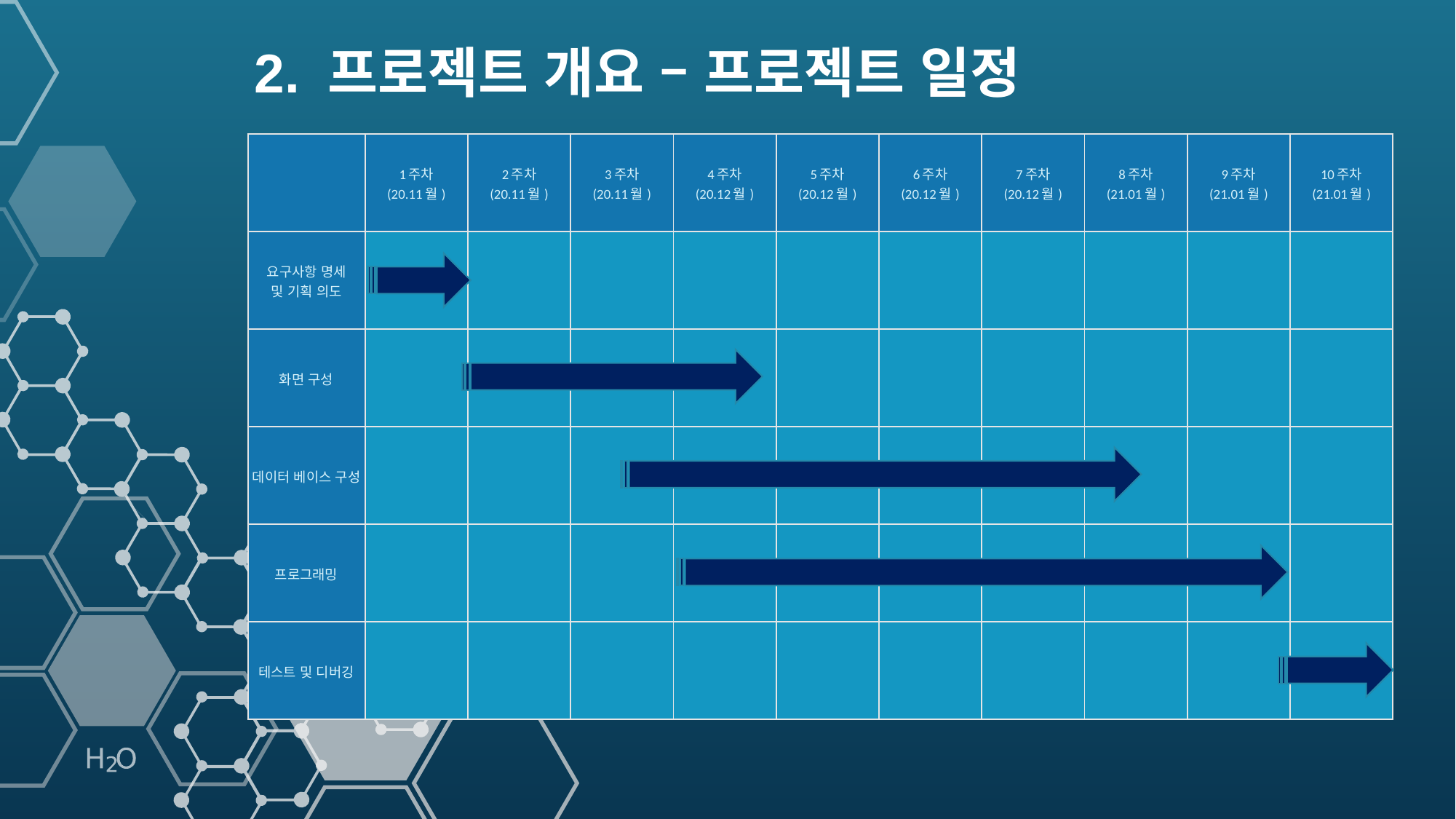

2. 프로젝트 개요 – 프로젝트 일정
|  | 1주차 (20.11월) | 2주차 (20.11월) | 3주차 (20.11월) | 4주차 (20.12월) | 5주차 (20.12월) | 6주차 (20.12월) | 7주차 (20.12월) | 8주차 (21.01월) | 9주차 (21.01월) | 10주차 (21.01월) |
| --- | --- | --- | --- | --- | --- | --- | --- | --- | --- | --- |
| 요구사항 명세 및 기획 의도 |  |  |  |  |  |  |  |  |  |  |
| 화면 구성 |  |  |  |  |  |  |  |  |  |  |
| 데이터 베이스 구성 |  |  |  |  |  |  |  |  |  |  |
| 프로그래밍 |  |  |  |  |  |  |  |  |  |  |
| 테스트 및 디버깅 |  |  |  |  |  |  |  |  |  |  |